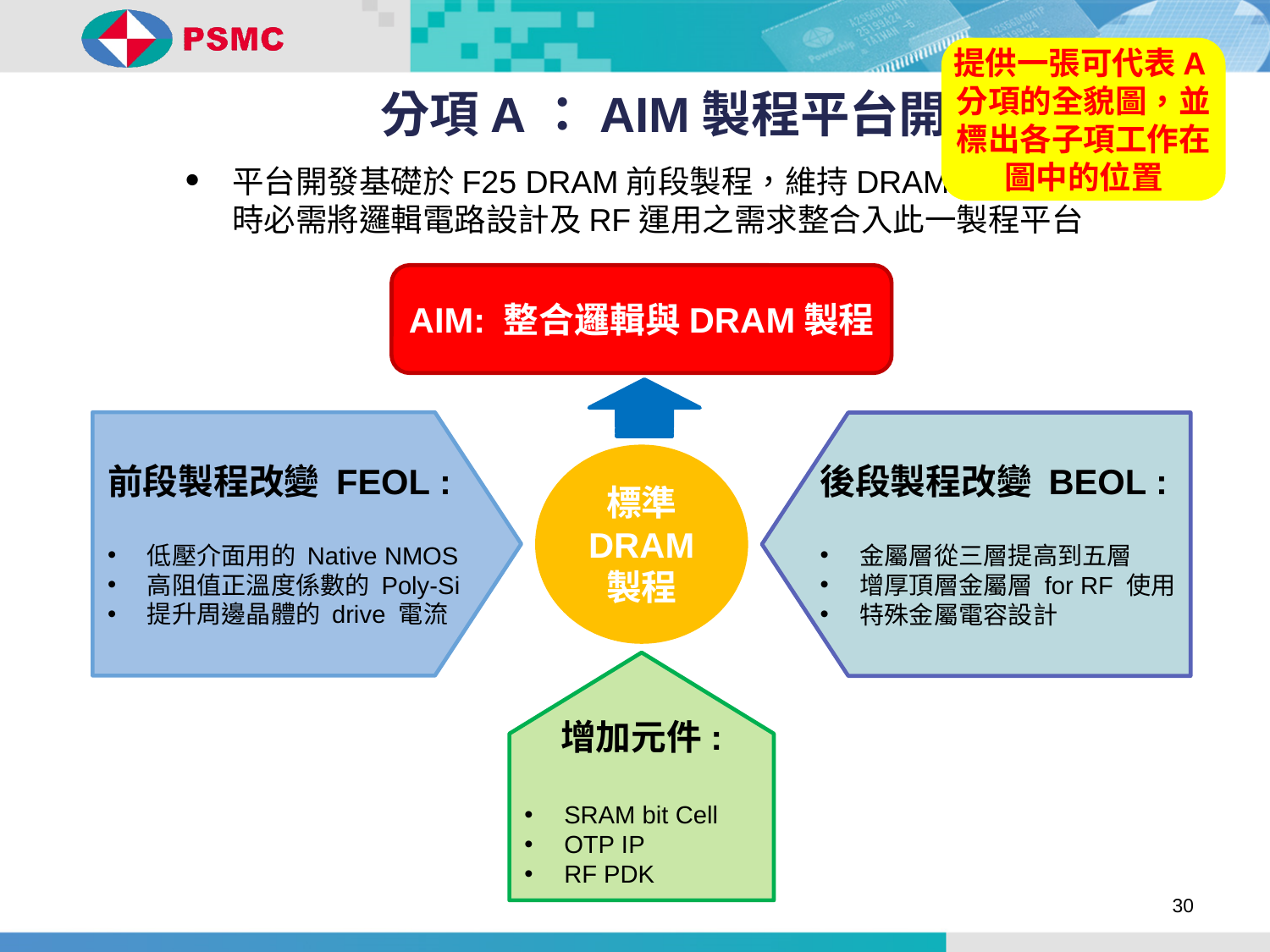

提供一張可代表A分項的全貌圖，並標出各子項工作在圖中的位置
# 分項A：AIM製程平台開發
平台開發基礎於F25 DRAM前段製程，維持DRAM的基本性能, 同時必需將邏輯電路設計及RF運用之需求整合入此一製程平台
AIM: 整合邏輯與DRAM製程

前段製程改變 FEOL :

低壓介面用的 Native NMOS
高阻值正溫度係數的 Poly-Si
提升周邊晶體的 drive 電流
後段製程改變 BEOL :

金屬層從三層提高到五層
增厚頂層金屬層 for RF 使用
特殊金屬電容設計
標準 DRAM
製程

增加元件:

SRAM bit Cell
OTP IP
RF PDK
30